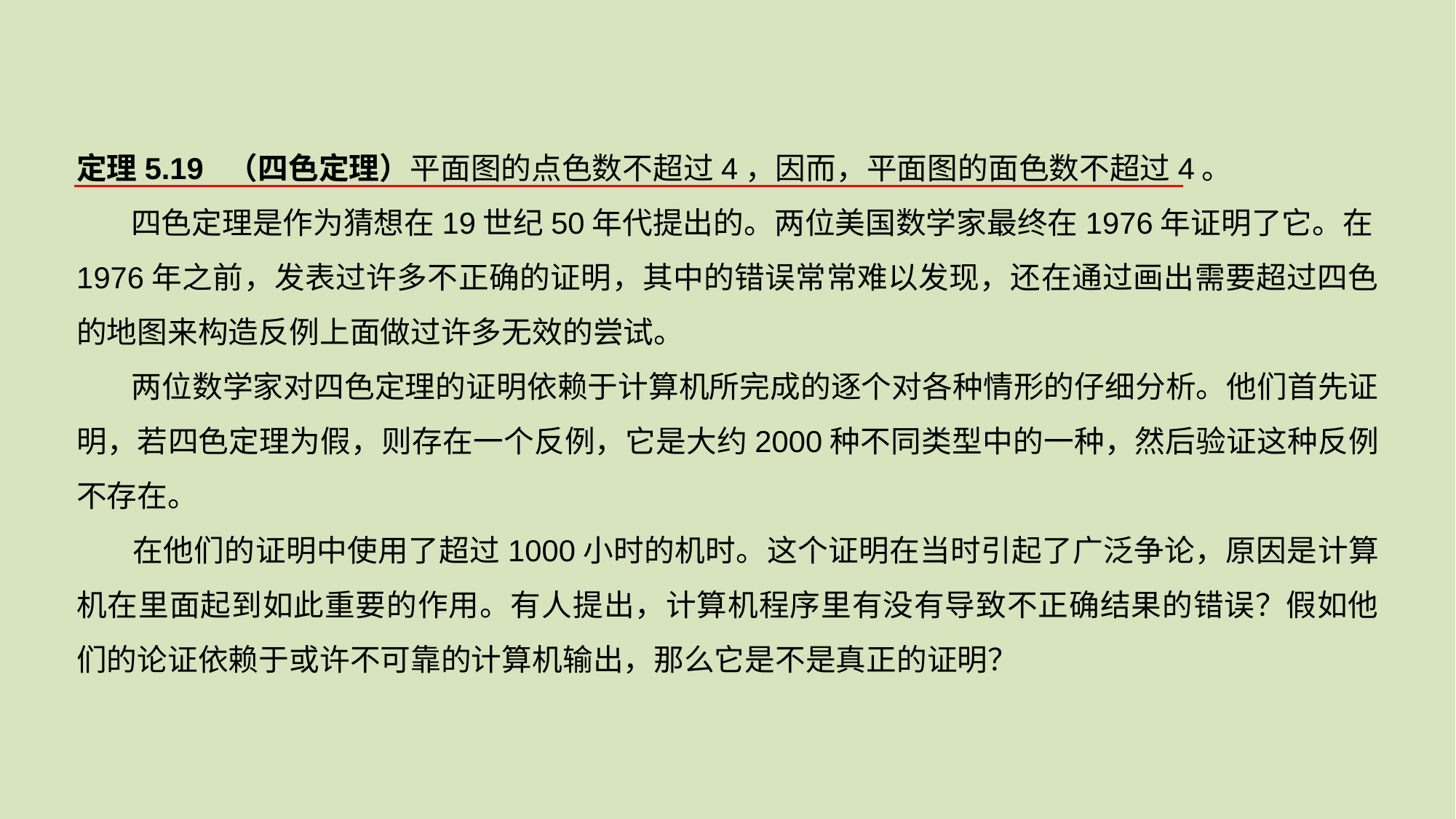

定理5.19  （四色定理）平面图的点色数不超过4，因而，平面图的面色数不超过4。
       四色定理是作为猜想在19世纪50年代提出的。两位美国数学家最终在1976年证明了它。在1976年之前，发表过许多不正确的证明，其中的错误常常难以发现，还在通过画出需要超过四色的地图来构造反例上面做过许多无效的尝试。
       两位数学家对四色定理的证明依赖于计算机所完成的逐个对各种情形的仔细分析。他们首先证明，若四色定理为假，则存在一个反例，它是大约2000种不同类型中的一种，然后验证这种反例不存在。
       在他们的证明中使用了超过1000小时的机时。这个证明在当时引起了广泛争论，原因是计算机在里面起到如此重要的作用。有人提出，计算机程序里有没有导致不正确结果的错误？假如他们的论证依赖于或许不可靠的计算机输出，那么它是不是真正的证明？